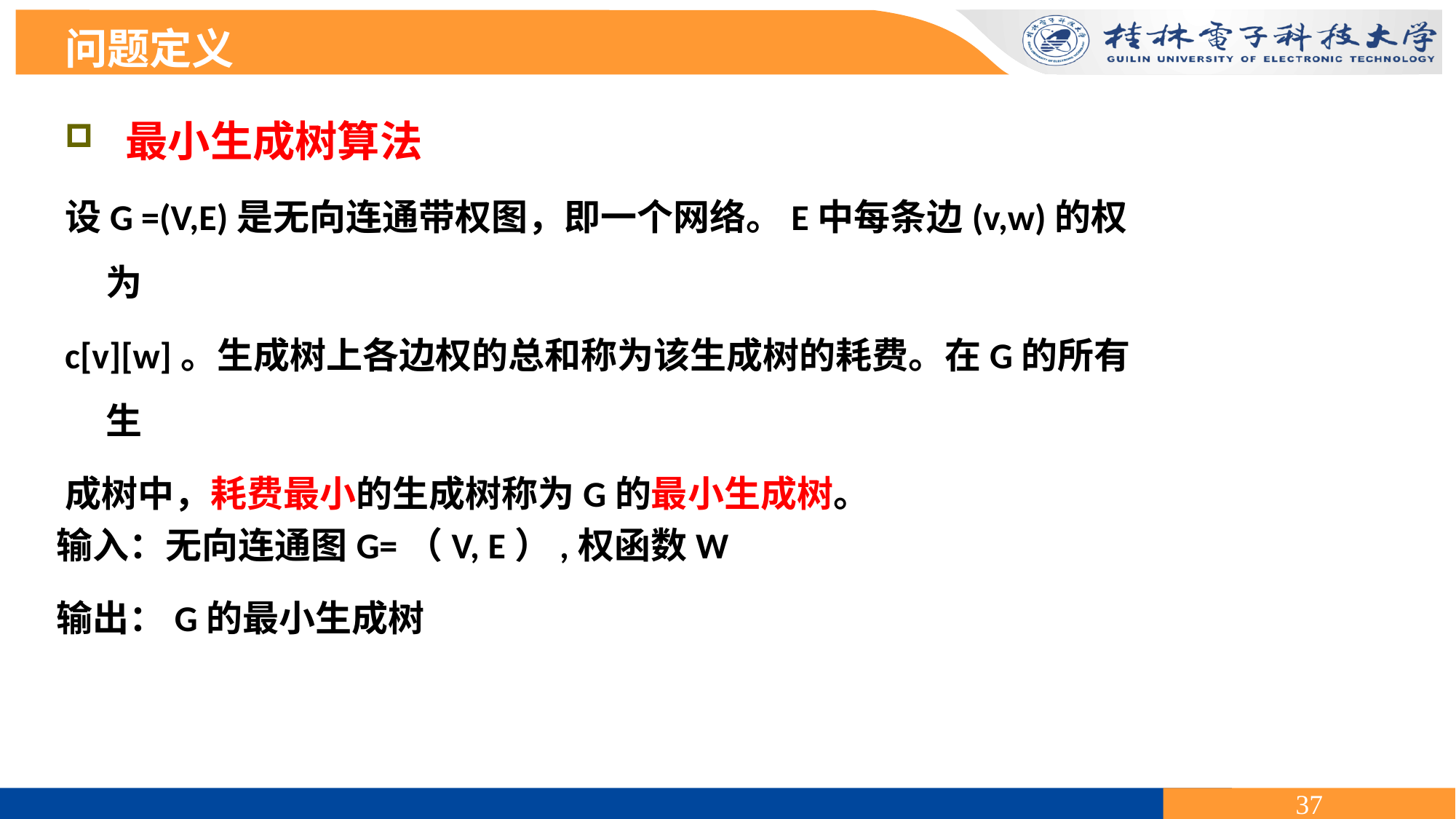

问题定义
 最小生成树算法
设G =(V,E)是无向连通带权图，即一个网络。E中每条边(v,w)的权为
c[v][w]。生成树上各边权的总和称为该生成树的耗费。在G的所有生
成树中，耗费最小的生成树称为G的最小生成树。

输入：无向连通图G=（V, E）,权函数W
输出：G的最小生成树